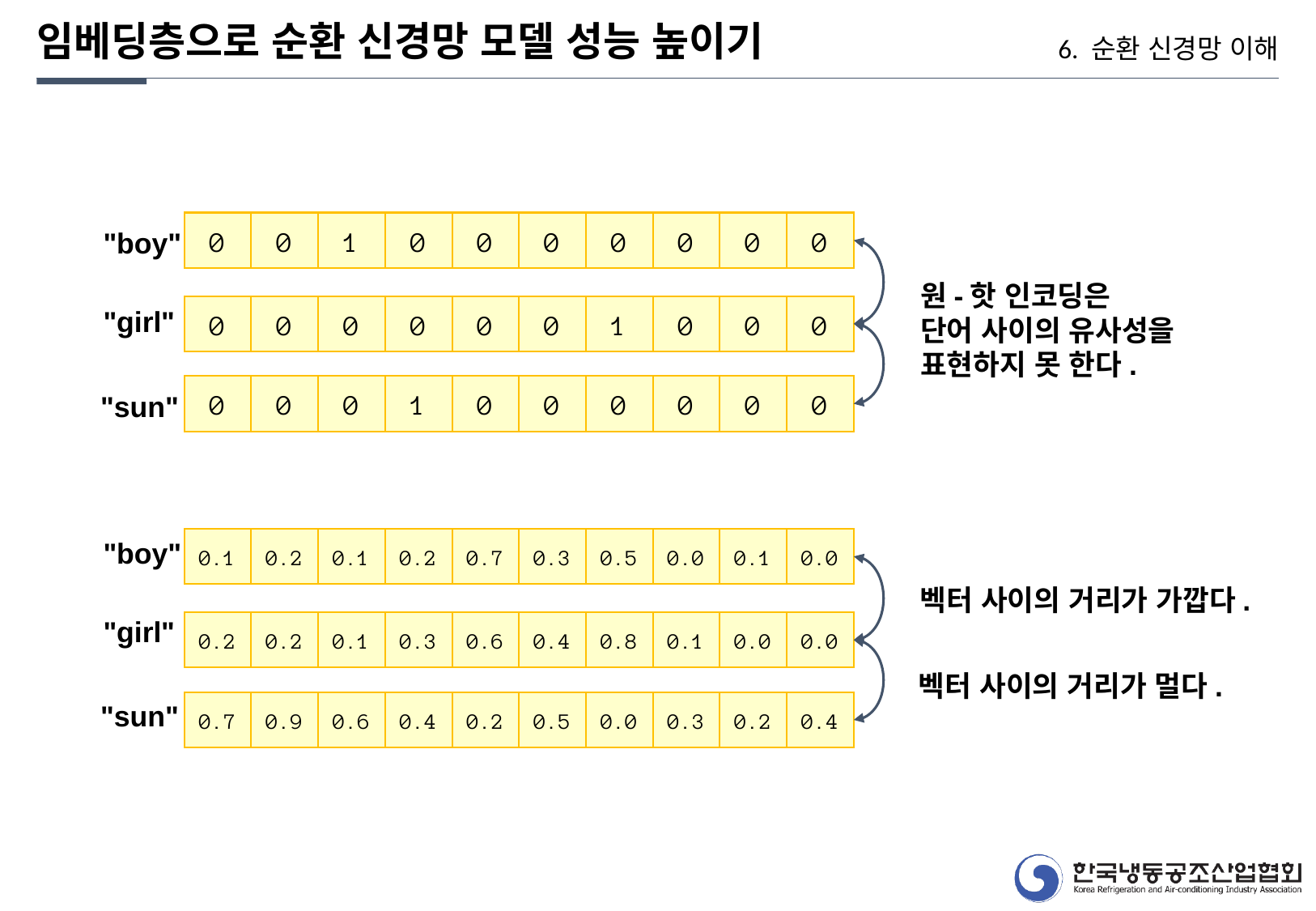

임베딩층으로 순환 신경망 모델 성능 높이기
6. 순환 신경망 이해
0
0
0
0
0
0
0
1
0
0
"boy"
원-핫 인코딩은
단어 사이의 유사성을
표현하지 못 한다.
0
0
0
1
0
0
0
0
0
0
"girl"
0
0
0
1
0
0
0
0
0
0
"sun"
"boy"
0.0
0.1
0.0
0.5
0.3
0.7
0.2
0.1
0.2
0.1
벡터 사이의 거리가 가깝다.
"girl"
0.0
0.0
0.1
0.8
0.4
0.6
0.3
0.1
0.2
0.2
벡터 사이의 거리가 멀다.
"sun"
0.7
0.9
0.6
0.4
0.2
0.5
0.0
0.3
0.2
0.4